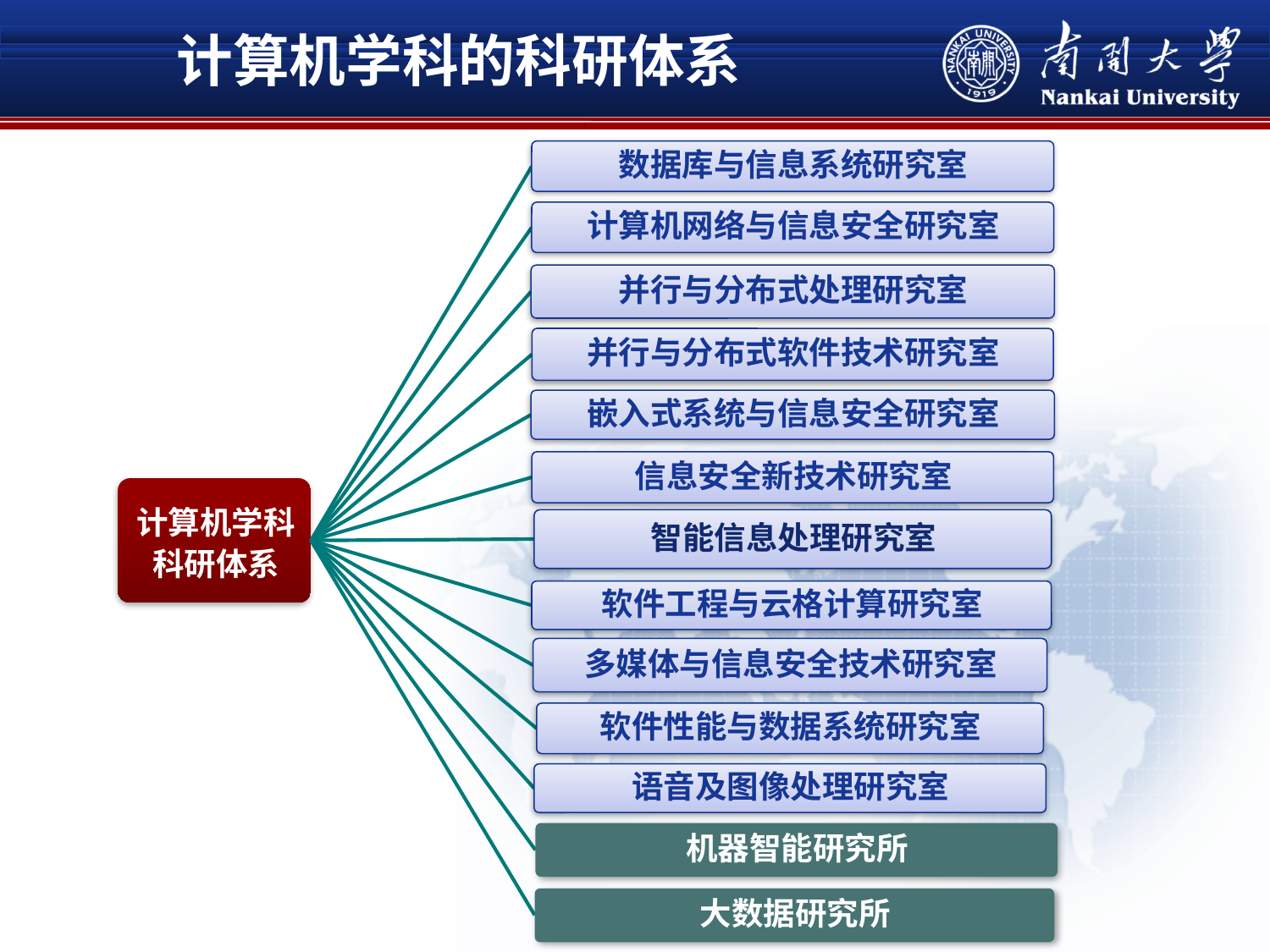

# 计算机学科的科研体系
计算机学科
科研体系

数据库与信息系统研究室

计算机网络与信息安全研究室

并行与分布式处理研究室

并行与分布式软件技术研究室

嵌入式系统与信息安全研究室

信息安全新技术研究室

智能信息处理研究室

软件工程与云格计算研究室

多媒体与信息安全技术研究室

软件性能与数据系统研究室

语音及图像处理研究室

机器智能研究所

大数据研究所